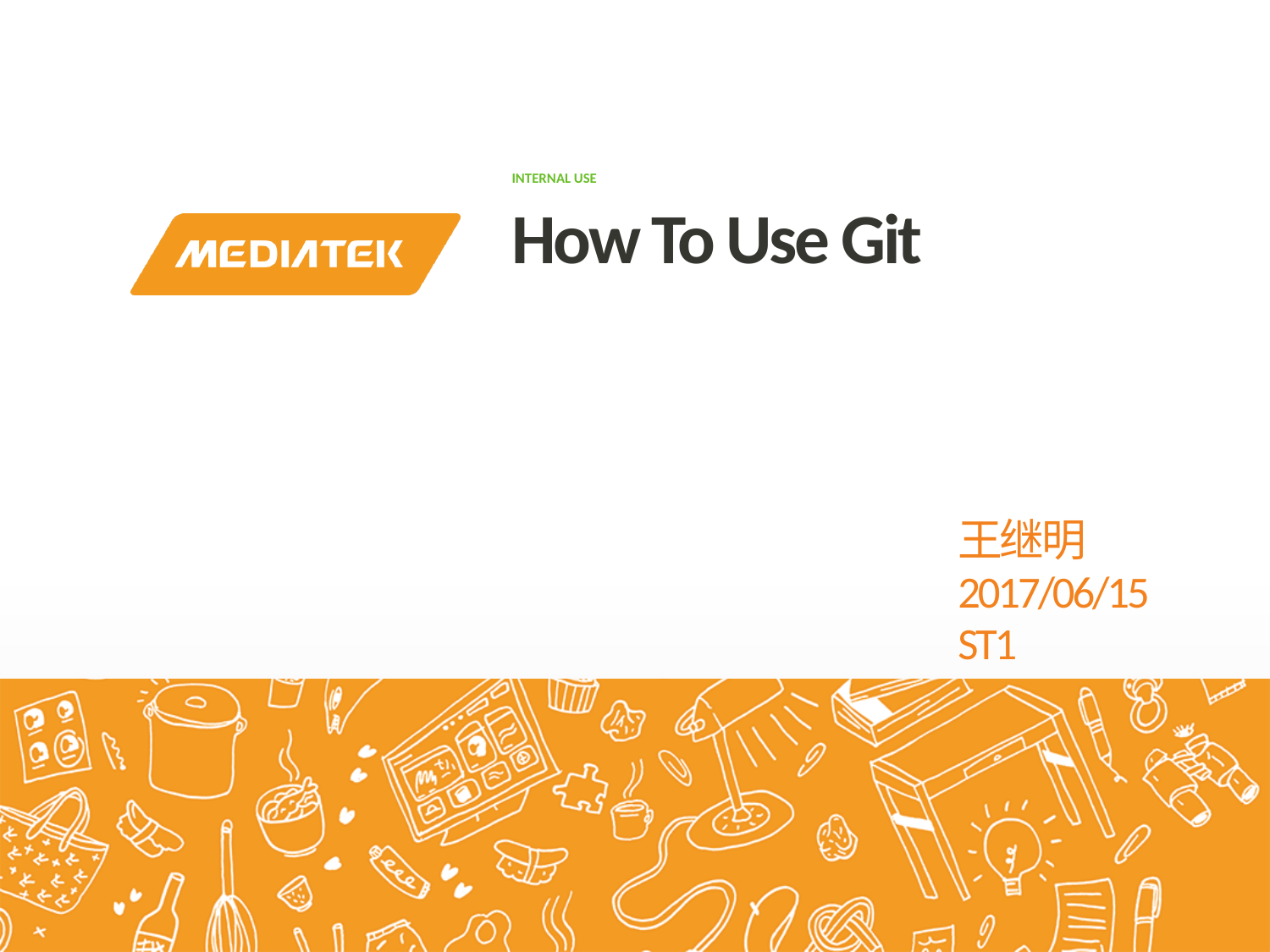

# How To Use Git
王继明
2017/06/15
ST1